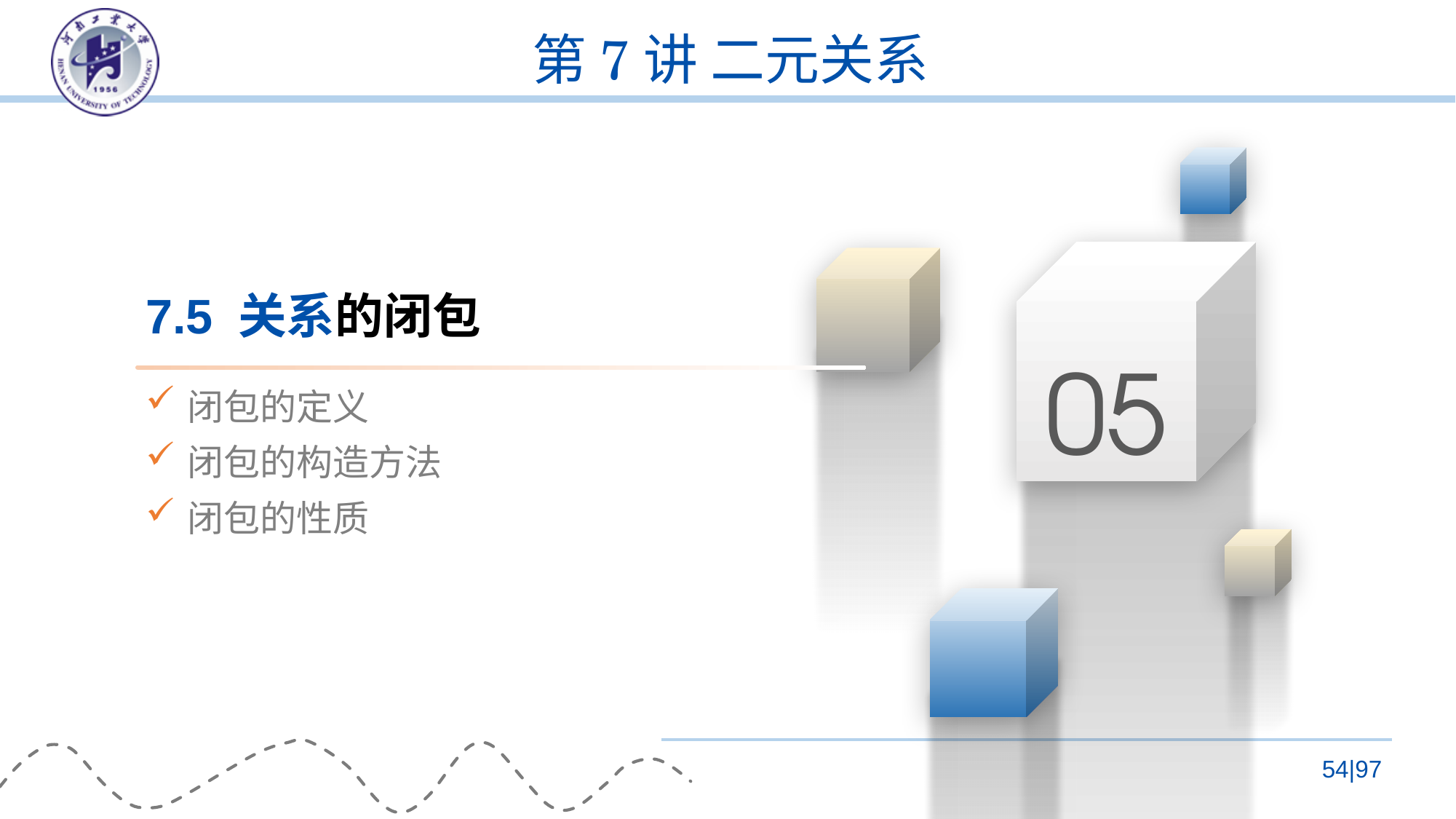

# 第7讲 二元关系

05

7.5 关系的闭包

闭包的定义
闭包的构造方法
闭包的性质

54|97